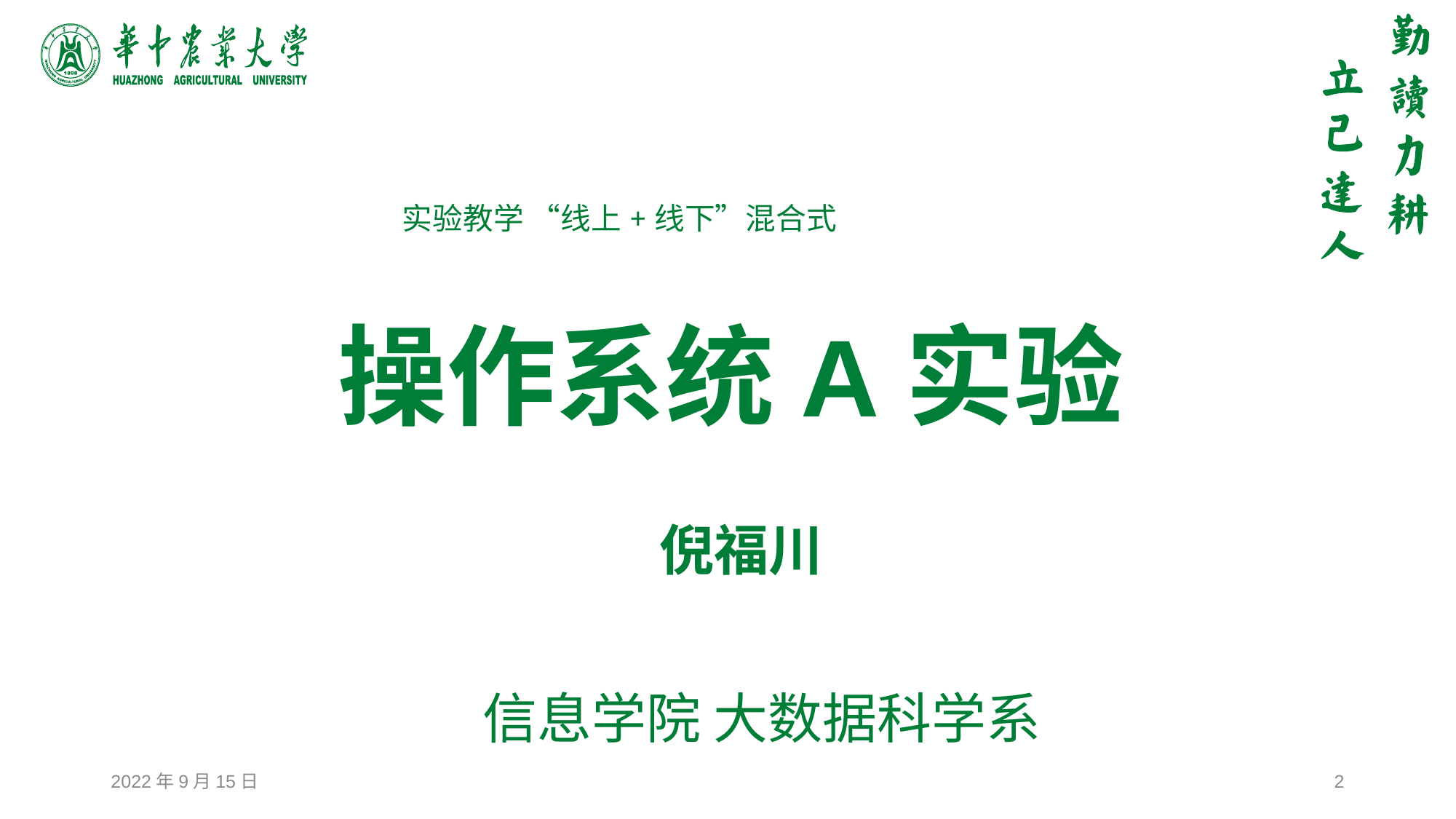

实验教学 “线上+线下”混合式
操作系统A实验
倪福川
信息学院 大数据科学系
2022年9月15日
2